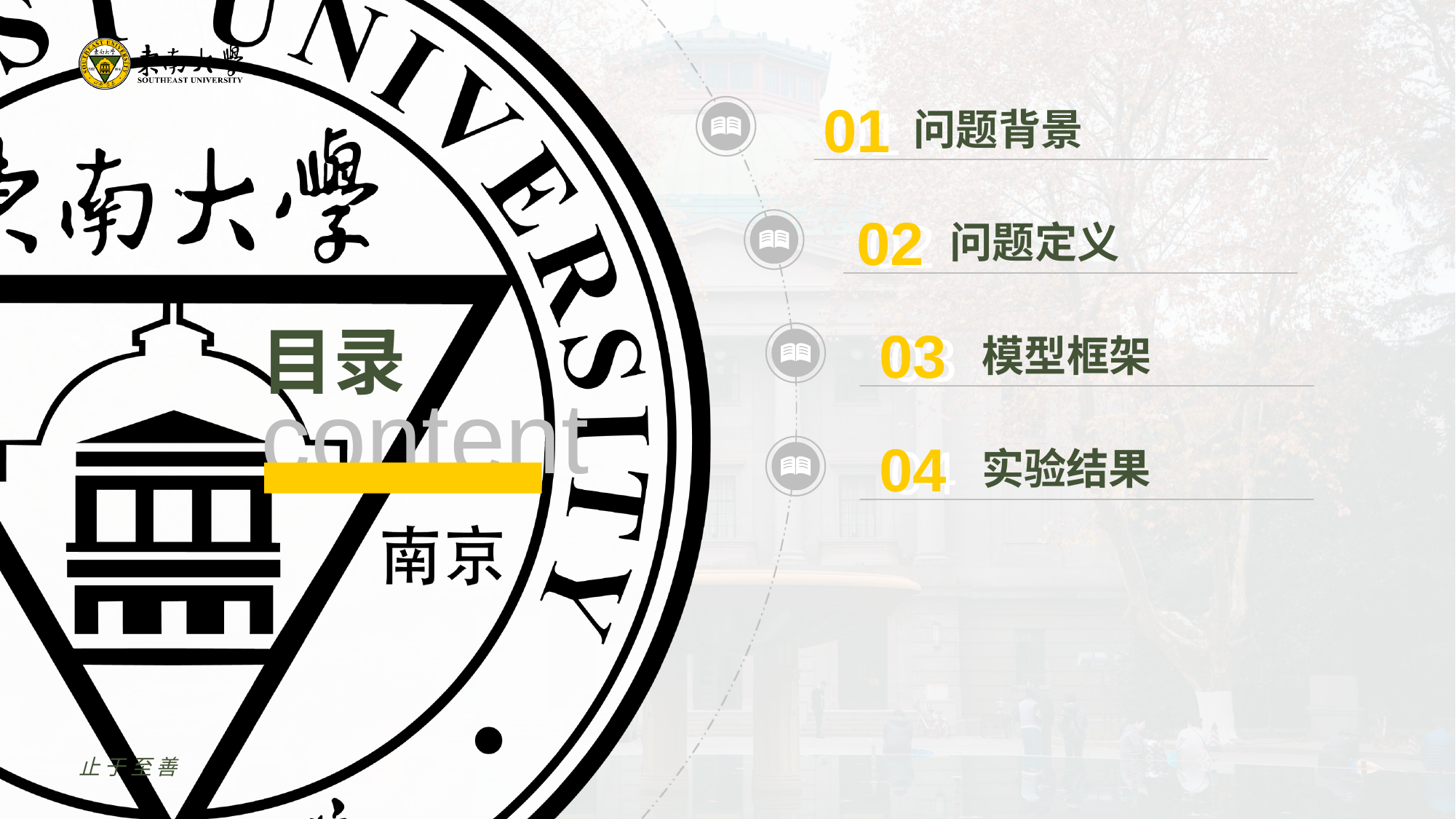

01
01

问题背景
02
02

问题定义
03
03

模型框架
04
04

实验结果

止于至善